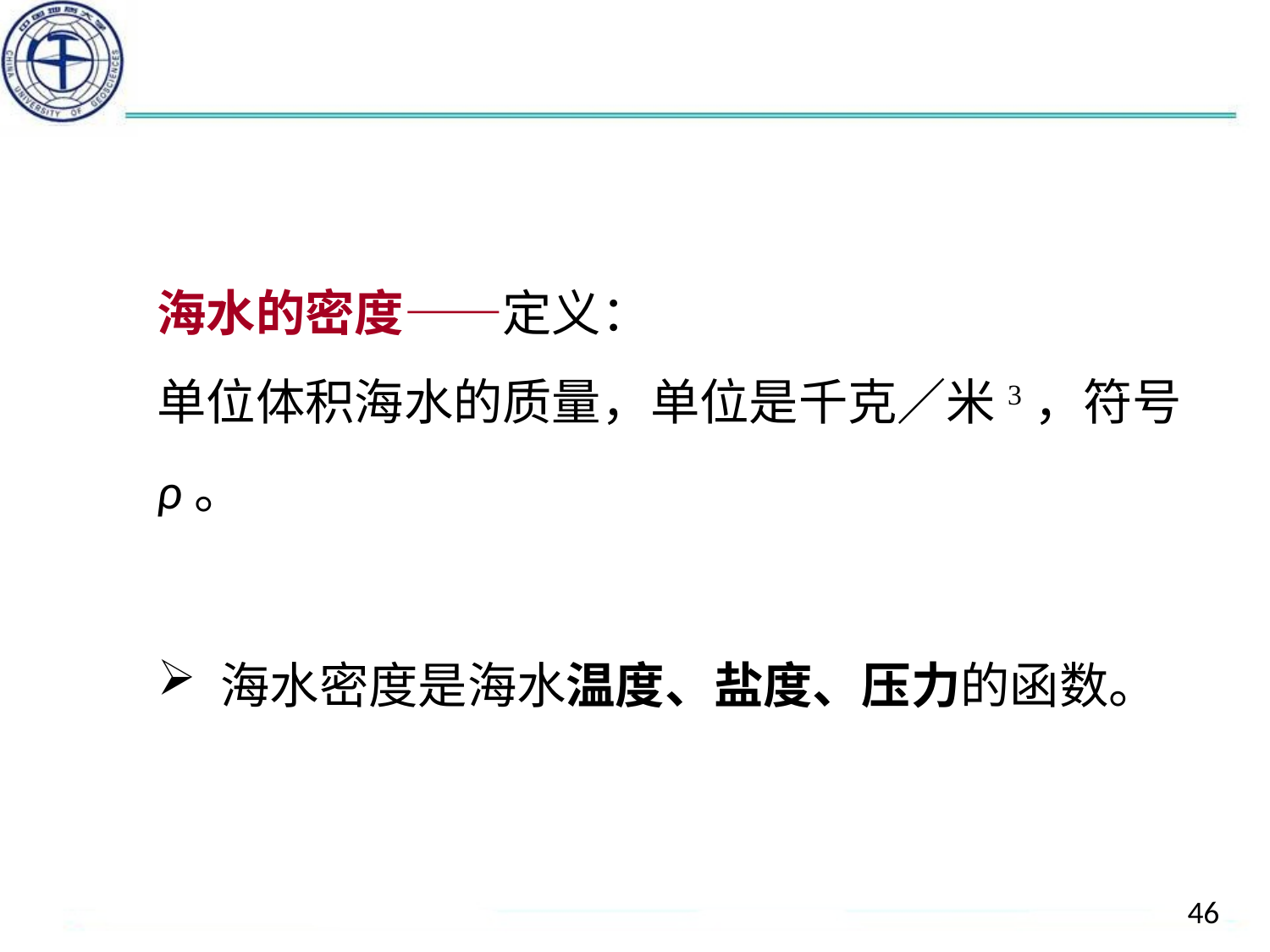

#
海水的密度——定义：
单位体积海水的质量，单位是千克／米3，符号ρ。

海水密度是海水温度、盐度、压力的函数。
46